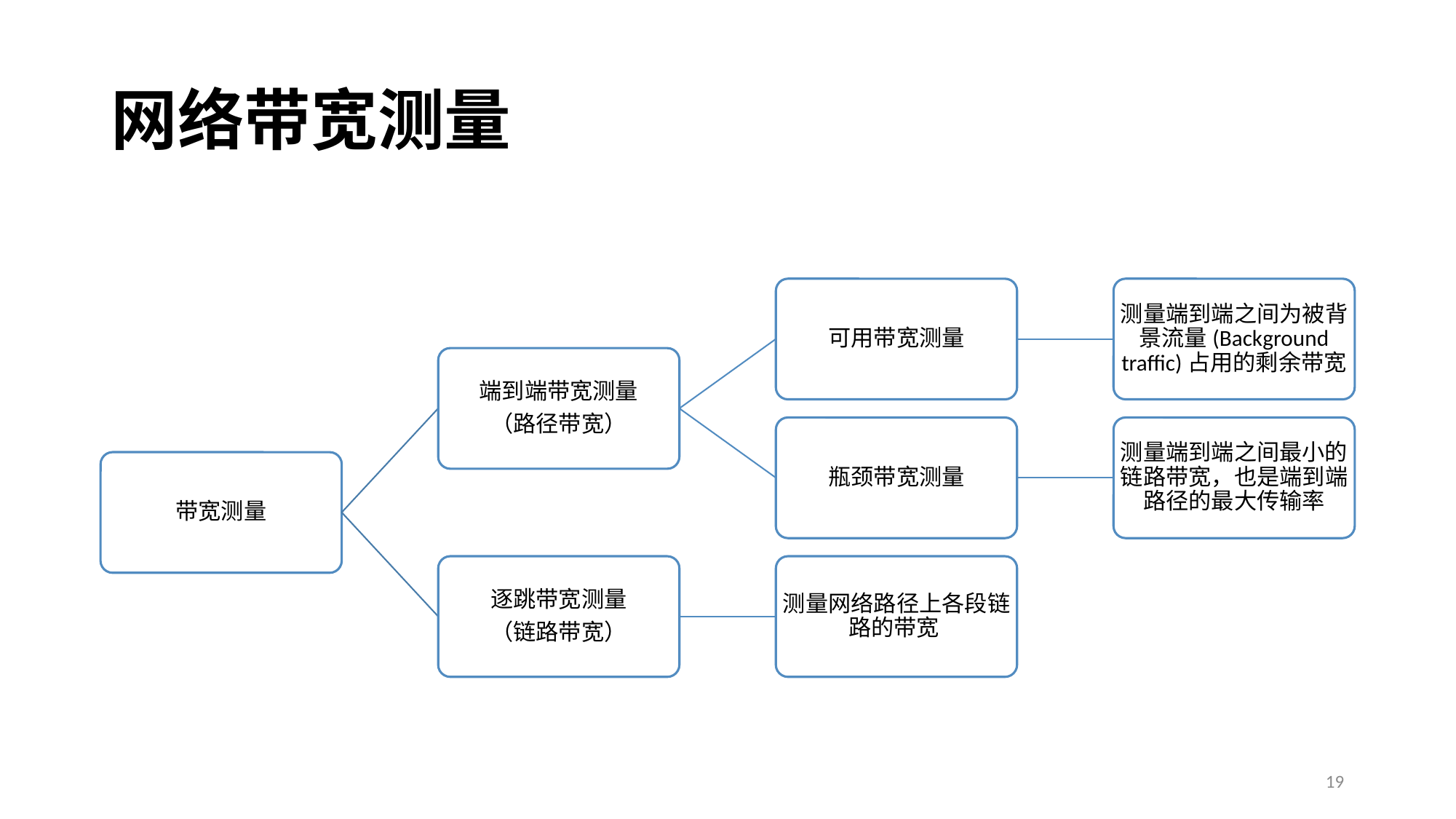

# 网络带宽测量
带宽测量

端到端带宽测量
（路径带宽）

可用带宽测量

测量端到端之间为被背景流量(Background traffic)占用的剩余带宽

瓶颈带宽测量

测量端到端之间最小的链路带宽，也是端到端路径的最大传输率

逐跳带宽测量
（链路带宽）

测量网络路径上各段链路的带宽
19